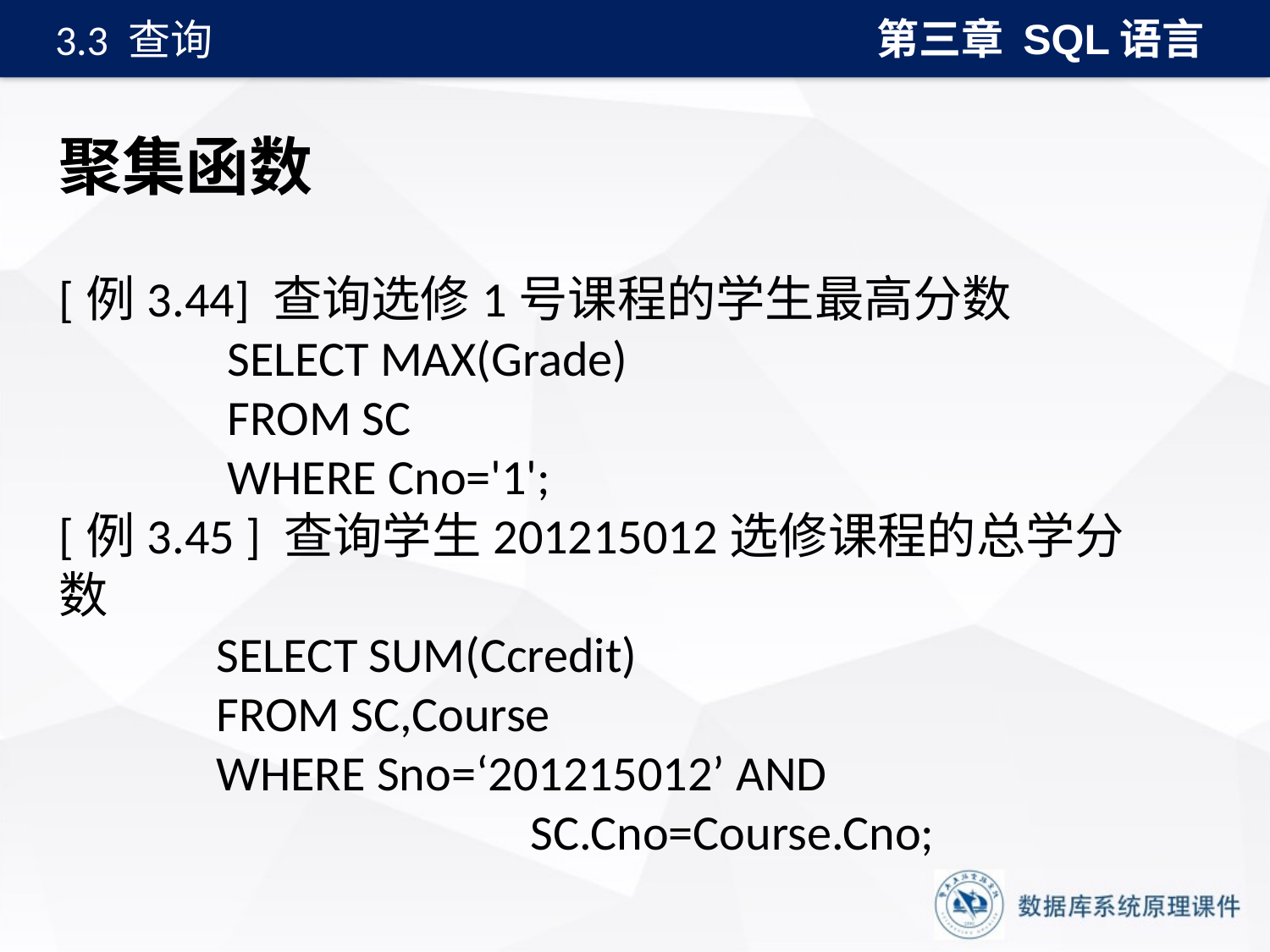

第三章 SQL语言
3.3 查询
# 聚集函数
[例3.44] 查询选修1号课程的学生最高分数
               SELECT MAX(Grade)
               FROM SC
               WHERE Cno='1';
[例3.45 ] 查询学生201215012选修课程的总学分数
              SELECT SUM(Ccredit)
              FROM SC,Course
              WHERE Sno=‘201215012’ AND
                                          SC.Cno=Course.Cno;